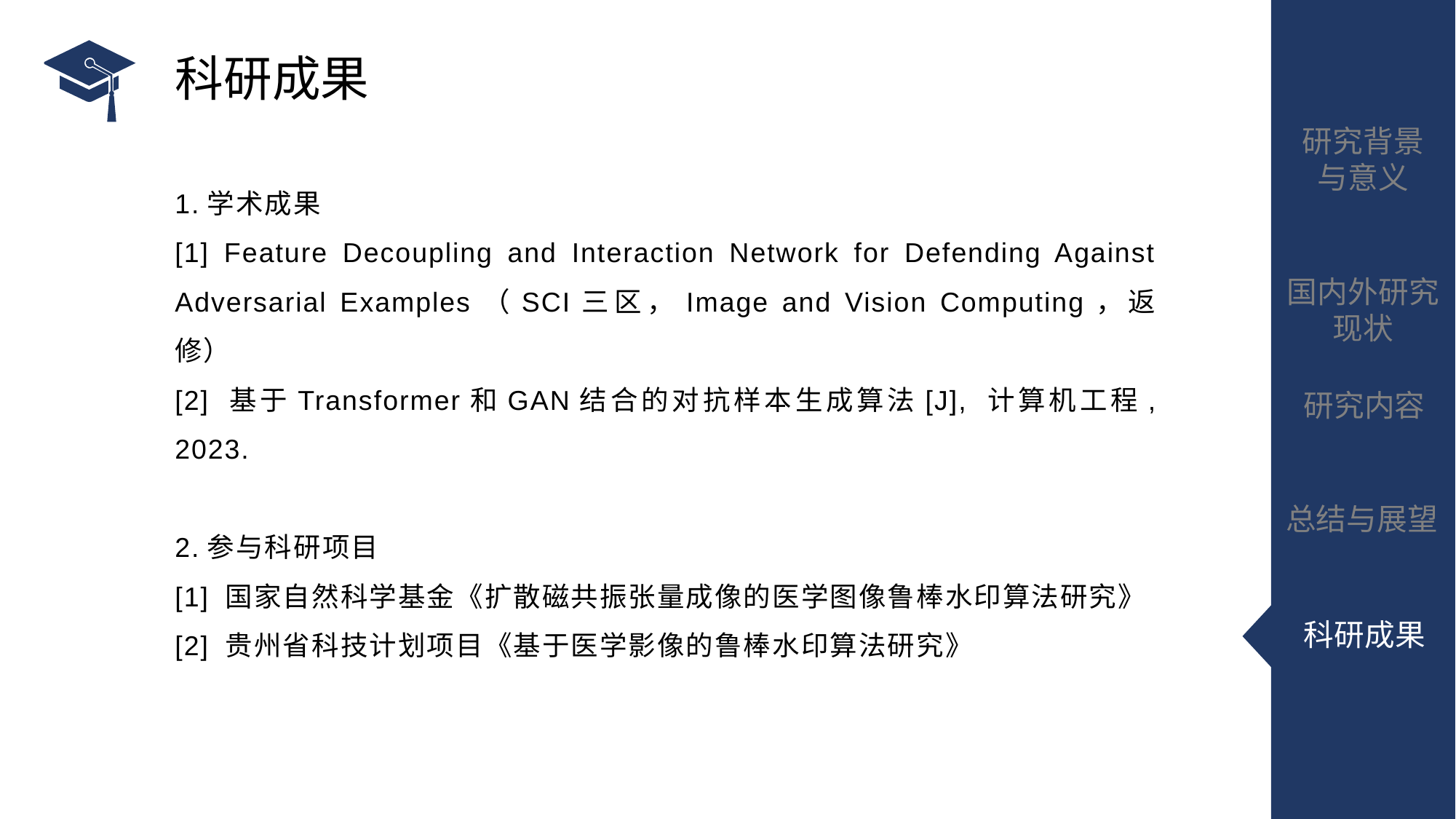

# 科研成果
1.学术成果
[1] Feature Decoupling and Interaction Network for Defending Against Adversarial Examples（SCI三区，Image and Vision Computing，返修）
[2] 基于Transformer和GAN结合的对抗样本生成算法[J], 计算机工程, 2023.

2.参与科研项目
[1] 国家自然科学基金《扩散磁共振张量成像的医学图像鲁棒水印算法研究》
[2] 贵州省科技计划项目《基于医学影像的鲁棒水印算法研究》